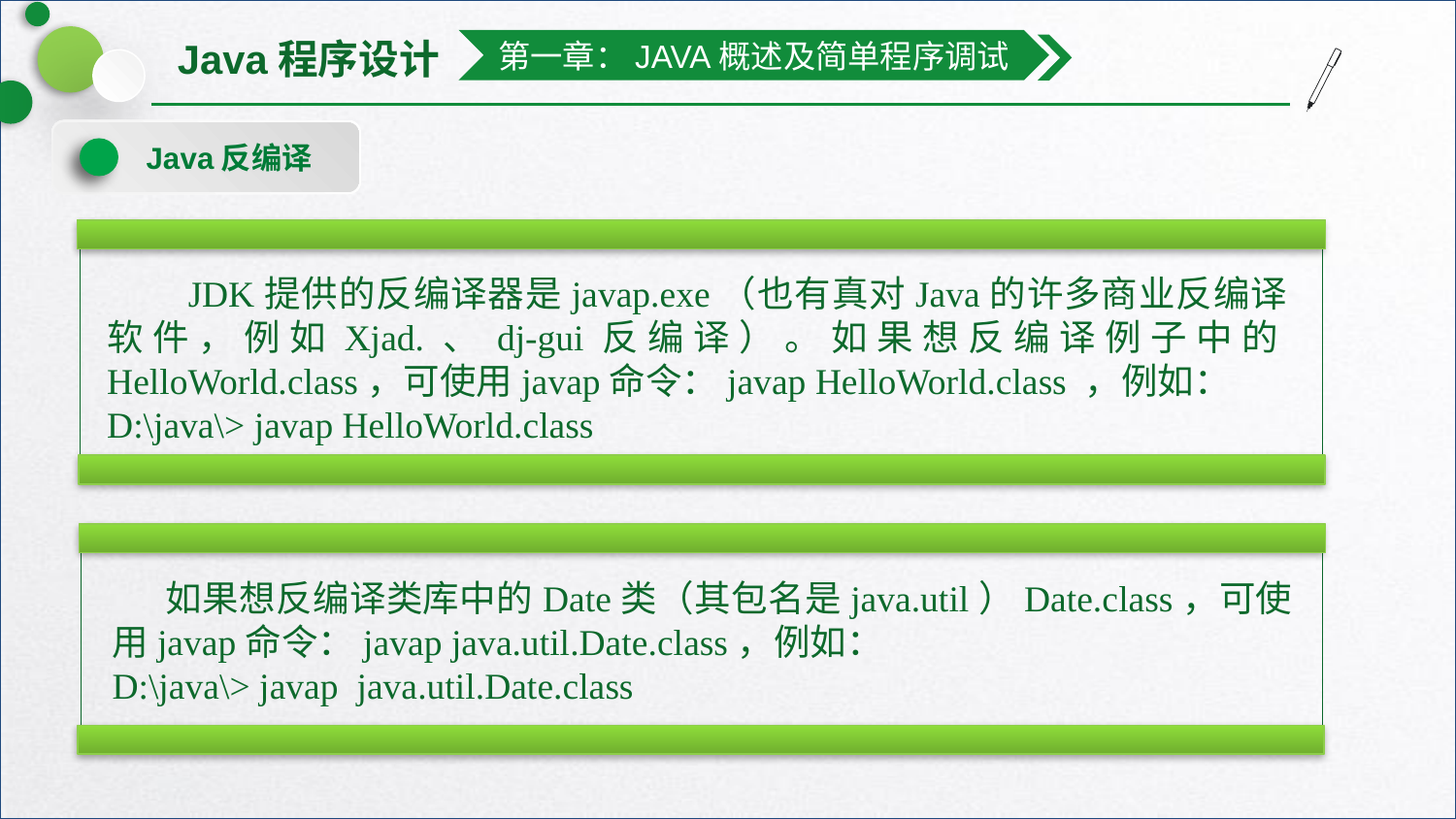

第一章：JAVA概述及简单程序调试

Java反编译

        JDK提供的反编译器是javap.exe（也有真对Java的许多商业反编译软件，例如Xjad.、dj-gui反编译）。如果想反编译例子中的HelloWorld.class，可使用javap命令：javap HelloWorld.class ，例如：
D:\java\> javap HelloWorld.class

     如果想反编译类库中的Date类（其包名是java.util）Date.class，可使用javap命令：javap java.util.Date.class，例如：
D:\java\> javap  java.util.Date.class